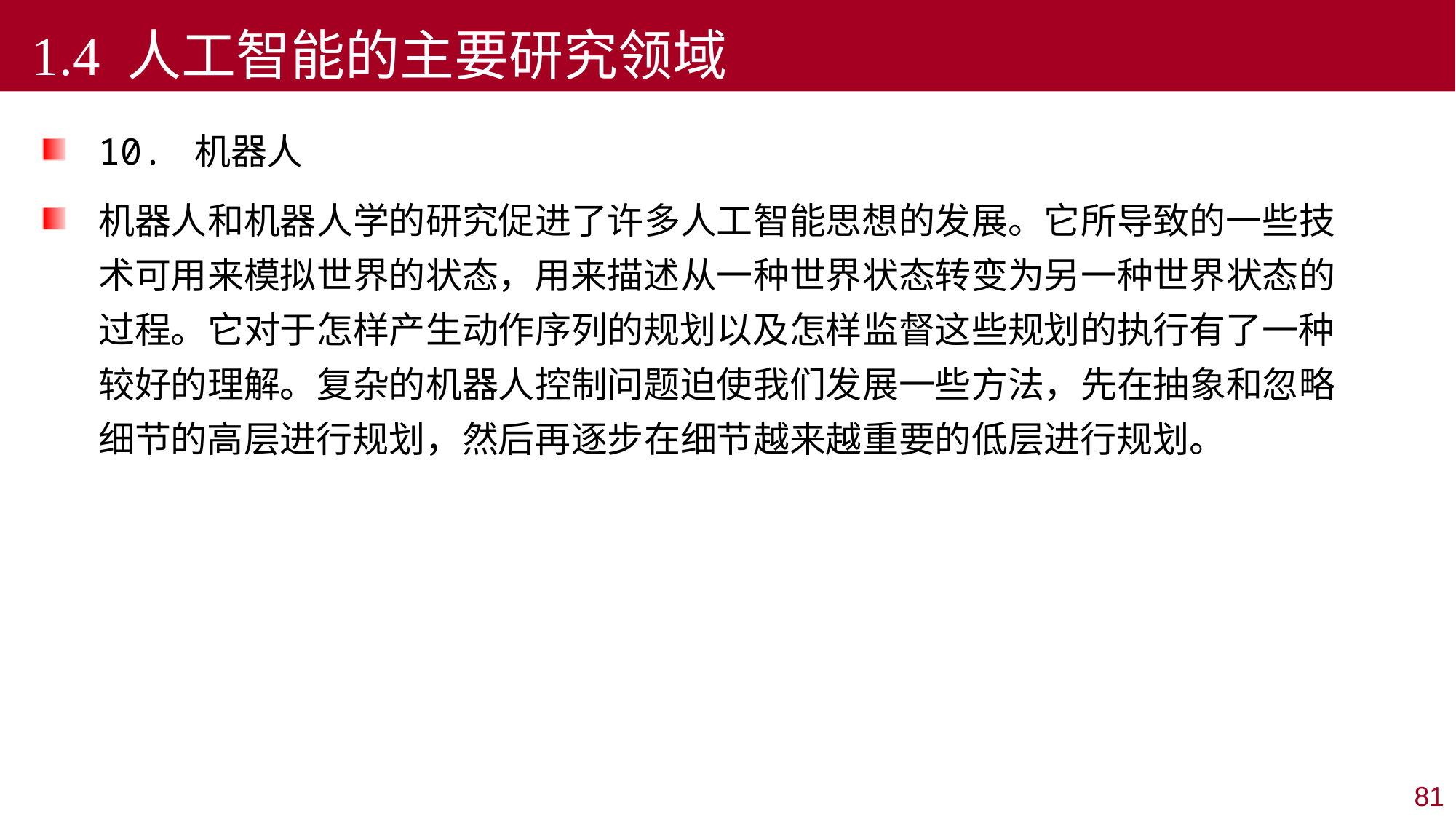

1.4 人工智能的主要研究领域

10. 机器人
机器人和机器人学的研究促进了许多人工智能思想的发展。它所导致的一些技术可用来模拟世界的状态，用来描述从一种世界状态转变为另一种世界状态的过程。它对于怎样产生动作序列的规划以及怎样监督这些规划的执行有了一种较好的理解。复杂的机器人控制问题迫使我们发展一些方法，先在抽象和忽略细节的高层进行规划，然后再逐步在细节越来越重要的低层进行规划。

81